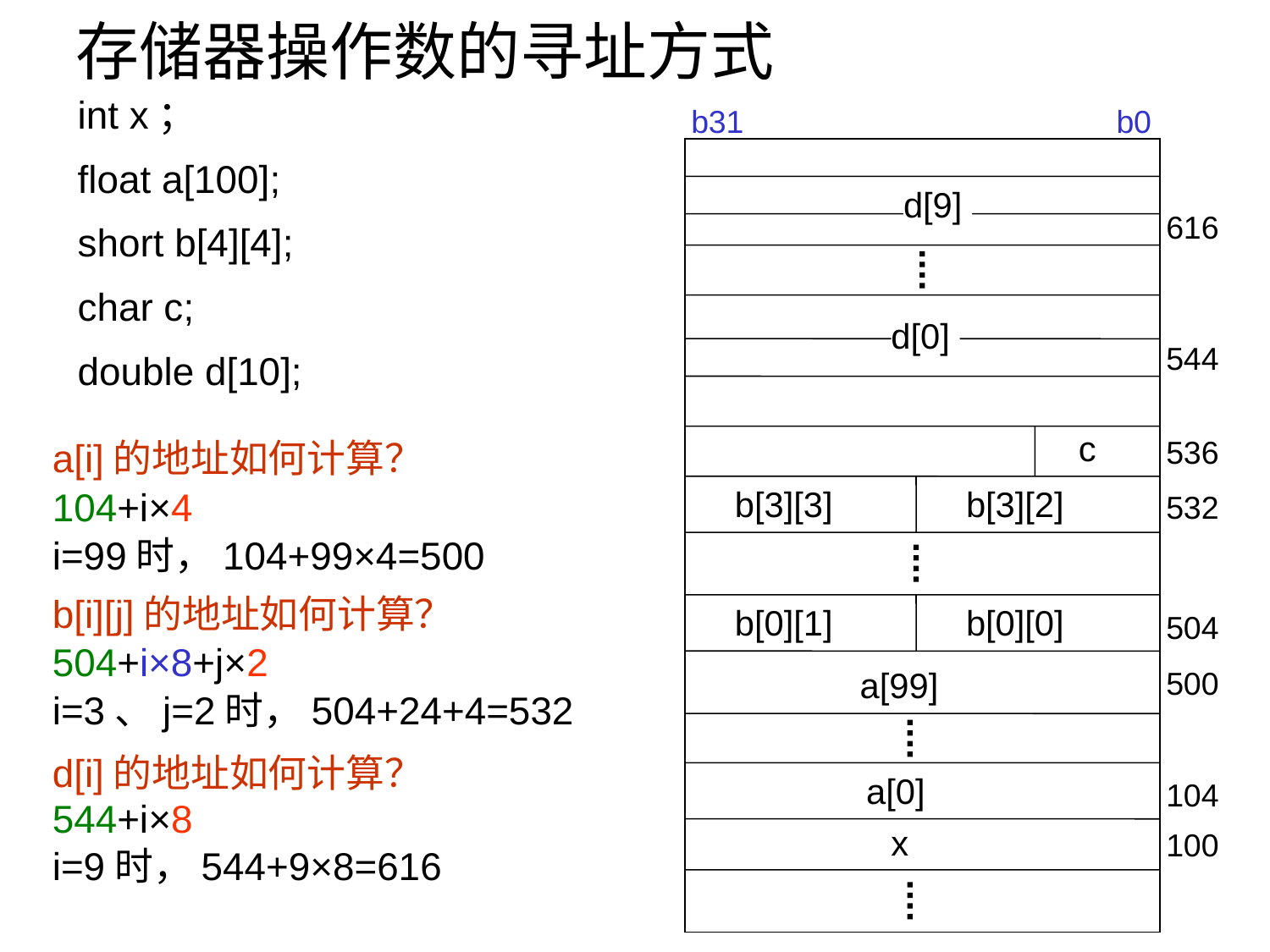

# 存储器操作数的寻址方式
int x；
float a[100];
short b[4][4];
char c;
double d[10];
b31			     b0

d[9]
616

d[0]
544

c

536

b[3][3]

b[3][2]
532

b[0][1]

b[0][0]
504

a[99]
500

a[0]
104
x

100

a[i]的地址如何计算？
104+i×4
i=99时，104+99×4=500
b[i][j]的地址如何计算？
504+i×8+j×2
i=3、j=2时，504+24+4=532
d[i]的地址如何计算？
544+i×8
i=9时，544+9×8=616